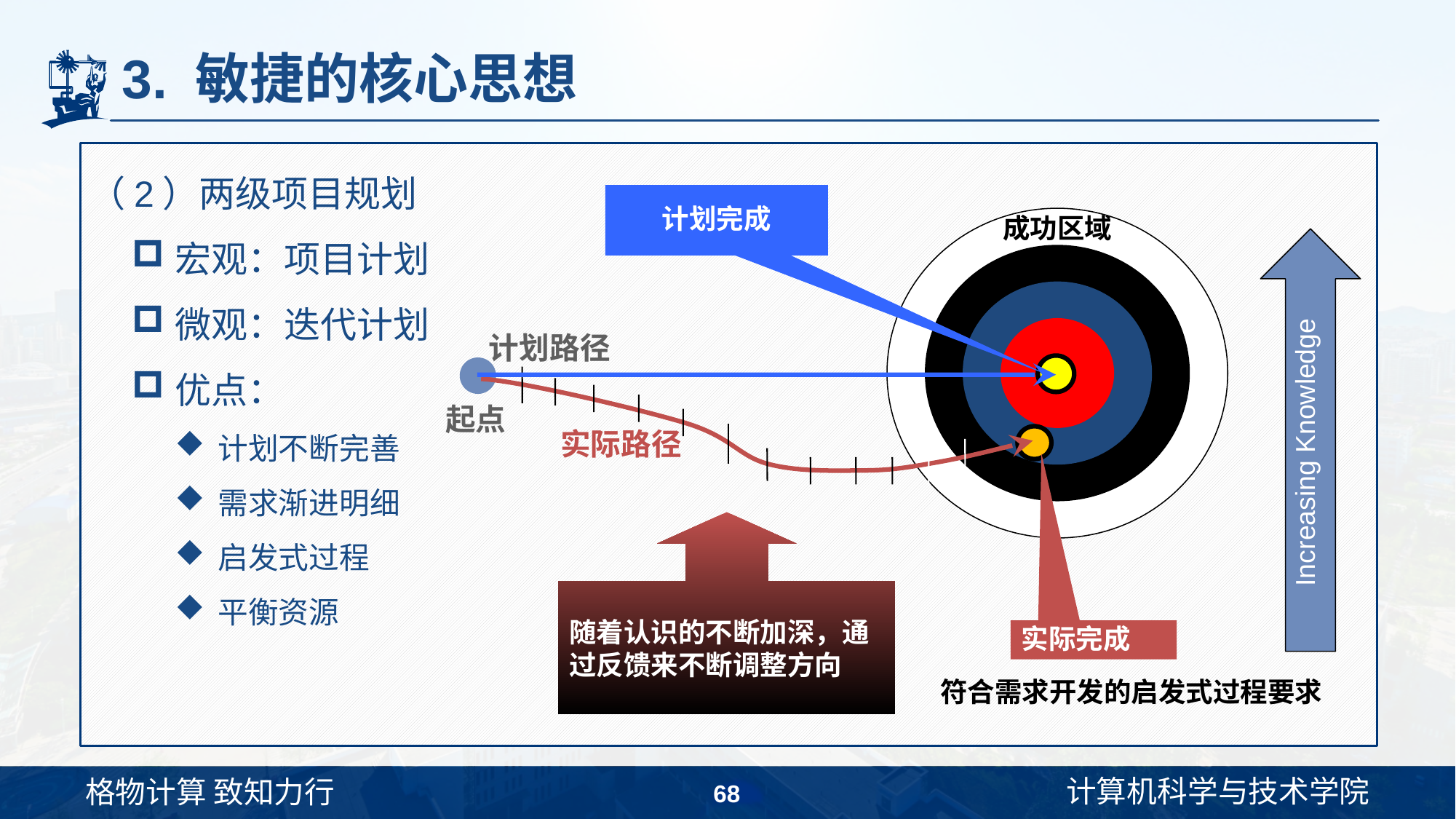

# 3. 敏捷的核心思想
（2）两级项目规划
宏观：项目计划
微观：迭代计划
优点：
计划不断完善
需求渐进明细
启发式过程
平衡资源
计划完成
成功区域

Increasing Knowledge
计划路径

起点
实际路径

随着认识的不断加深，通过反馈来不断调整方向
实际完成
符合需求开发的启发式过程要求
68